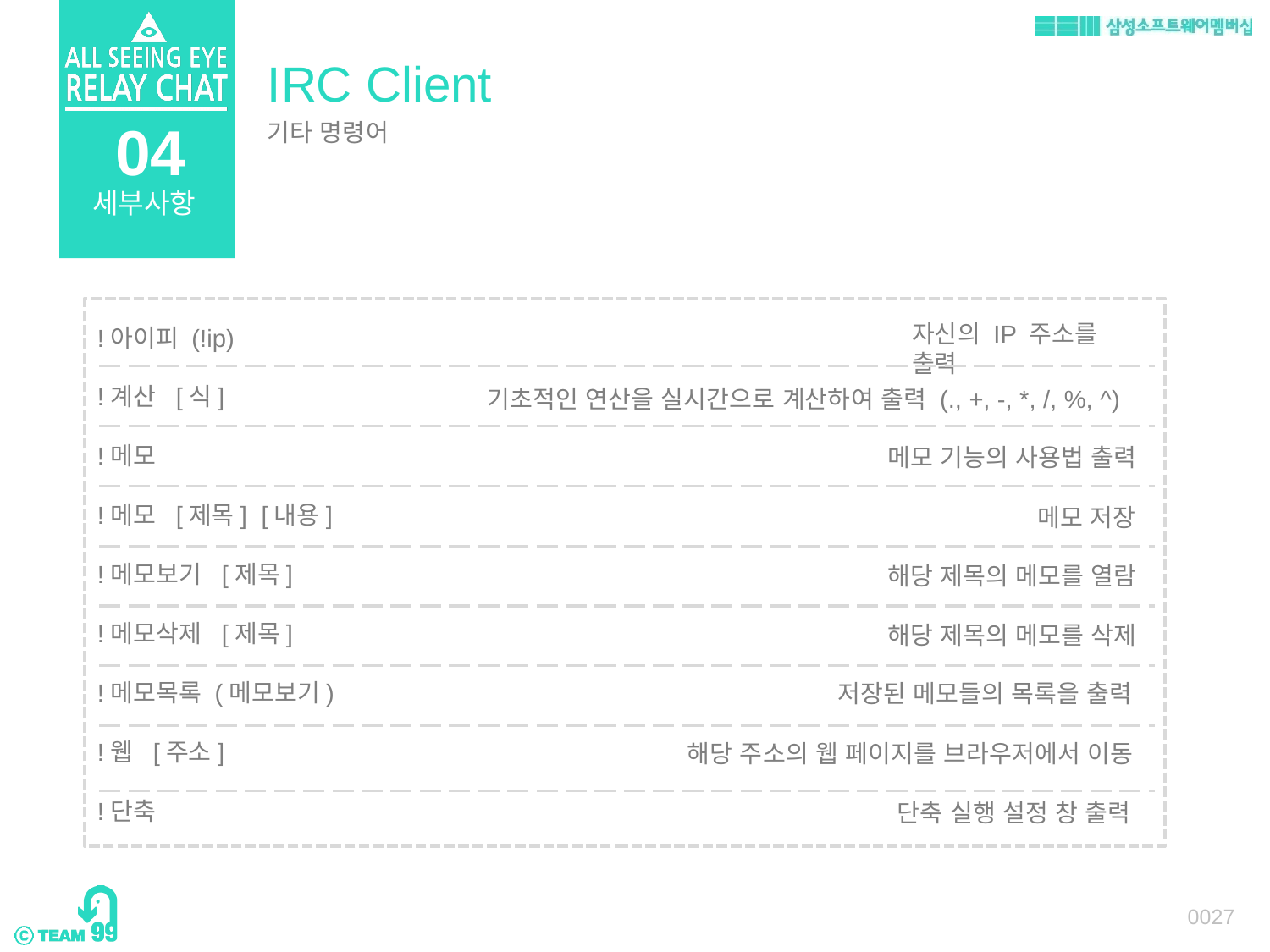

IRC Client
04
기타 명령어
세부사항

자신의 IP 주소를 출력
!아이피 (!ip)

!계산  [식]

!메모

!메모  [제목]  [내용]

!메모보기  [제목]

!메모삭제  [제목]

!메모목록 (메모보기)

!웹  [주소]

!단축

기초적인 연산을 실시간으로 계산하여 출력 (., +, -, *, /, %, ^)
메모 기능의 사용법 출력
메모 저장
해당 제목의 메모를 열람
해당 제목의 메모를 삭제
저장된 메모들의 목록을 출력
해당 주소의 웹 페이지를 브라우저에서 이동
단축 실행 설정 창 출력
0027